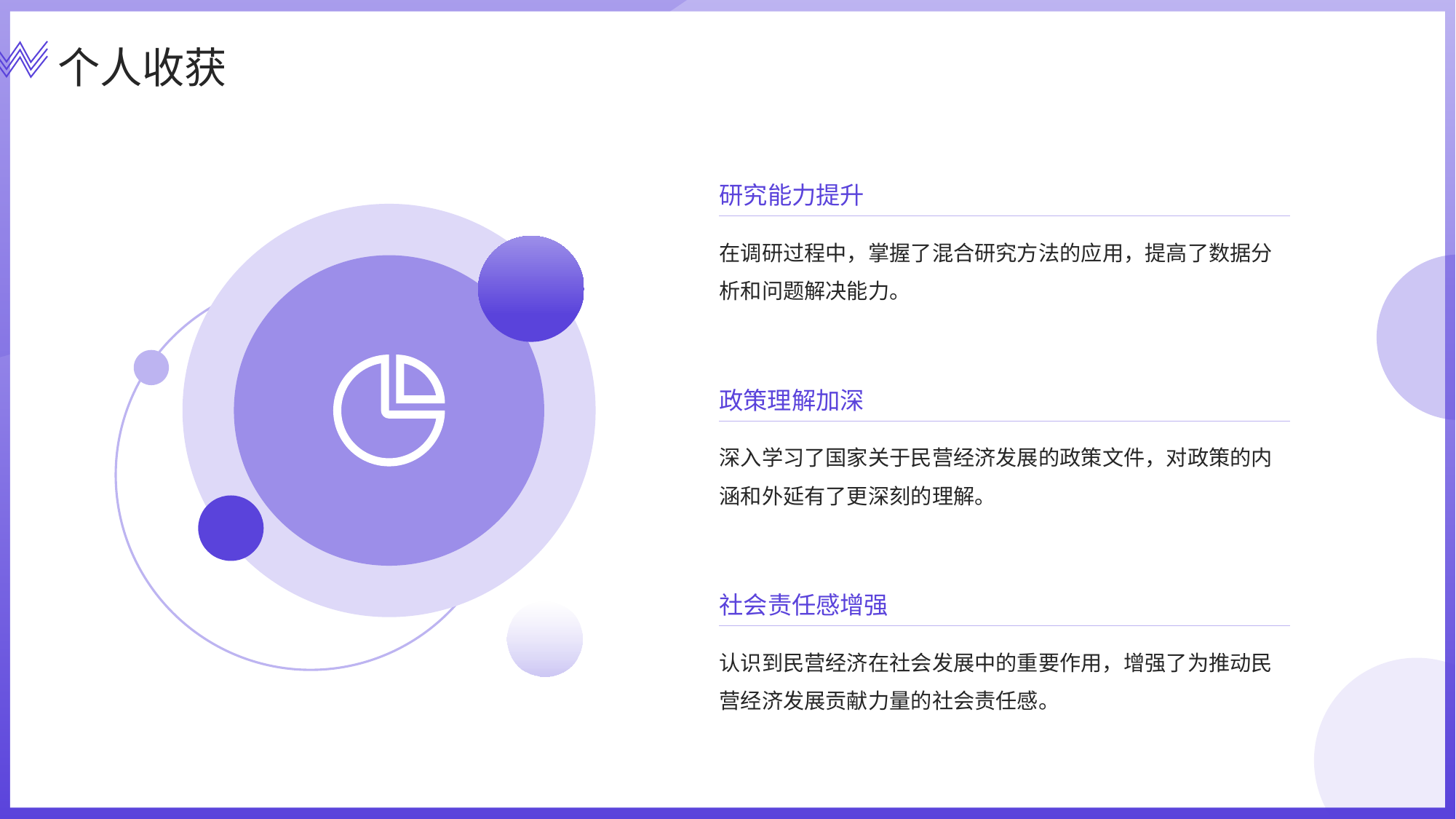

个人收获

研究能力提升

在调研过程中，掌握了混合研究方法的应用，提高了数据分析和问题解决能力。

政策理解加深

深入学习了国家关于民营经济发展的政策文件，对政策的内涵和外延有了更深刻的理解。

社会责任感增强

认识到民营经济在社会发展中的重要作用，增强了为推动民营经济发展贡献力量的社会责任感。